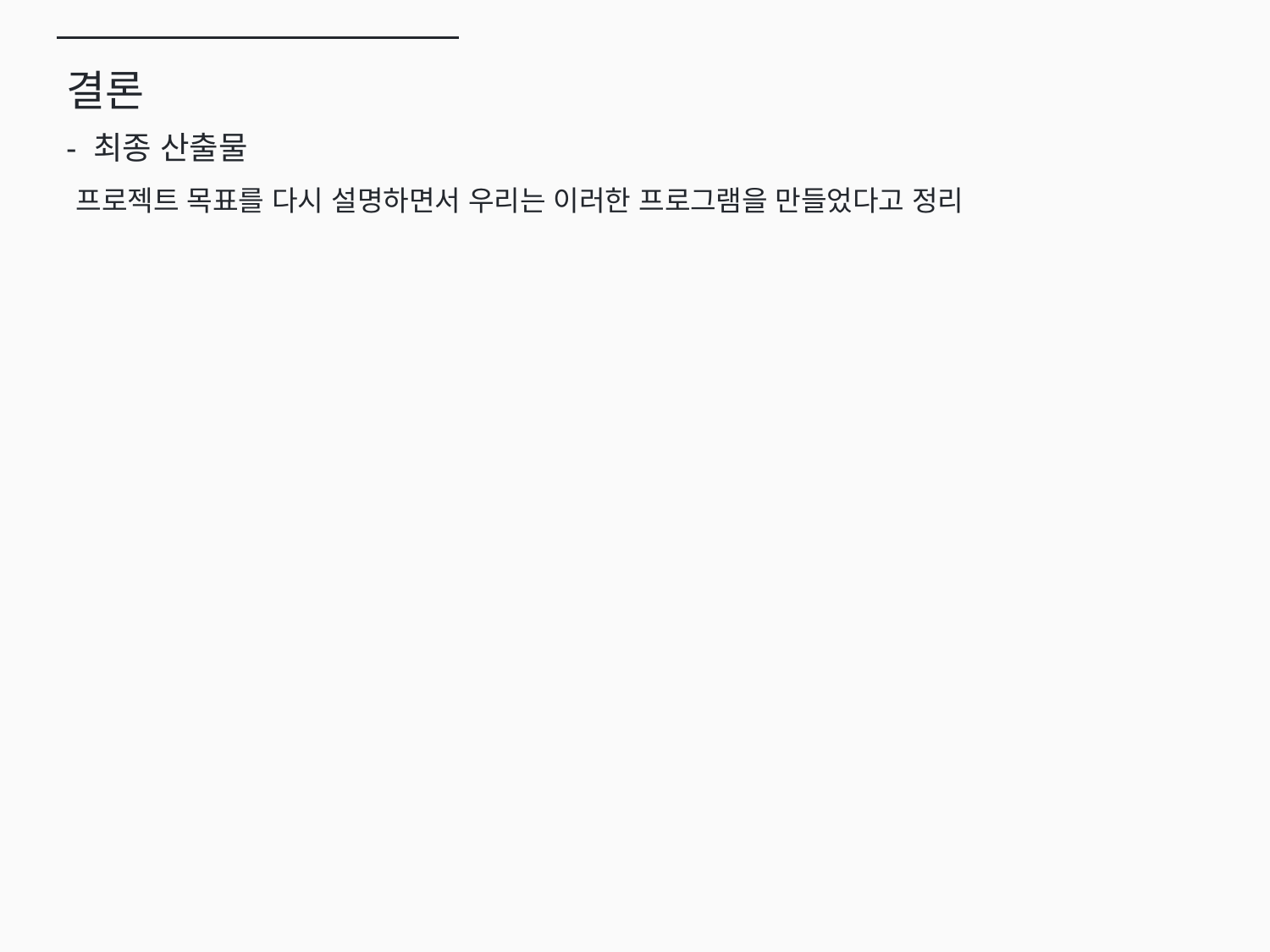

결론
- 최종 산출물
프로젝트 목표를 다시 설명하면서 우리는 이러한 프로그램을 만들었다고 정리